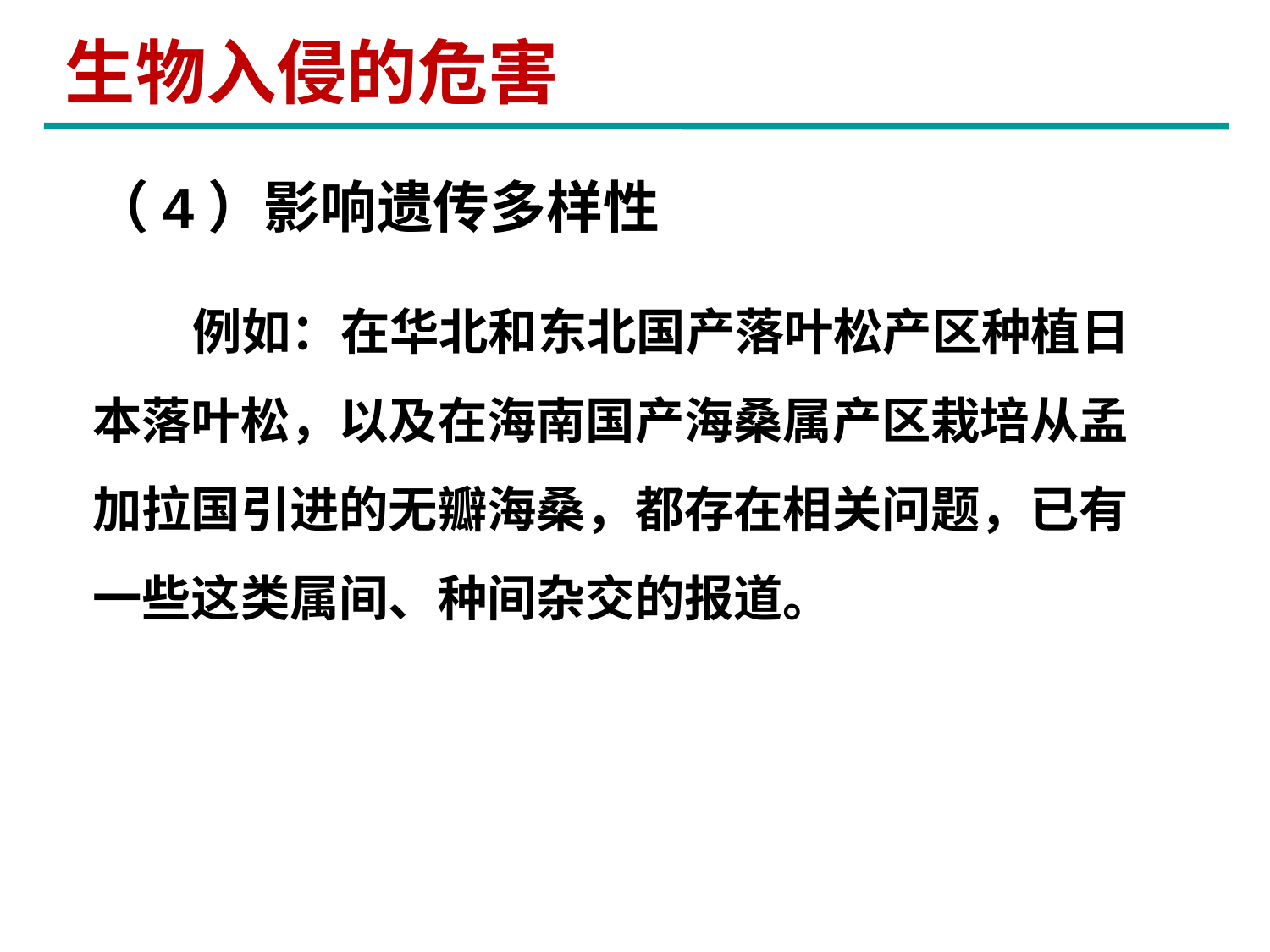

生物入侵的危害
（4）影响遗传多样性
例如：在华北和东北国产落叶松产区种植日本落叶松，以及在海南国产海桑属产区栽培从孟加拉国引进的无瓣海桑，都存在相关问题，已有一些这类属间、种间杂交的报道。